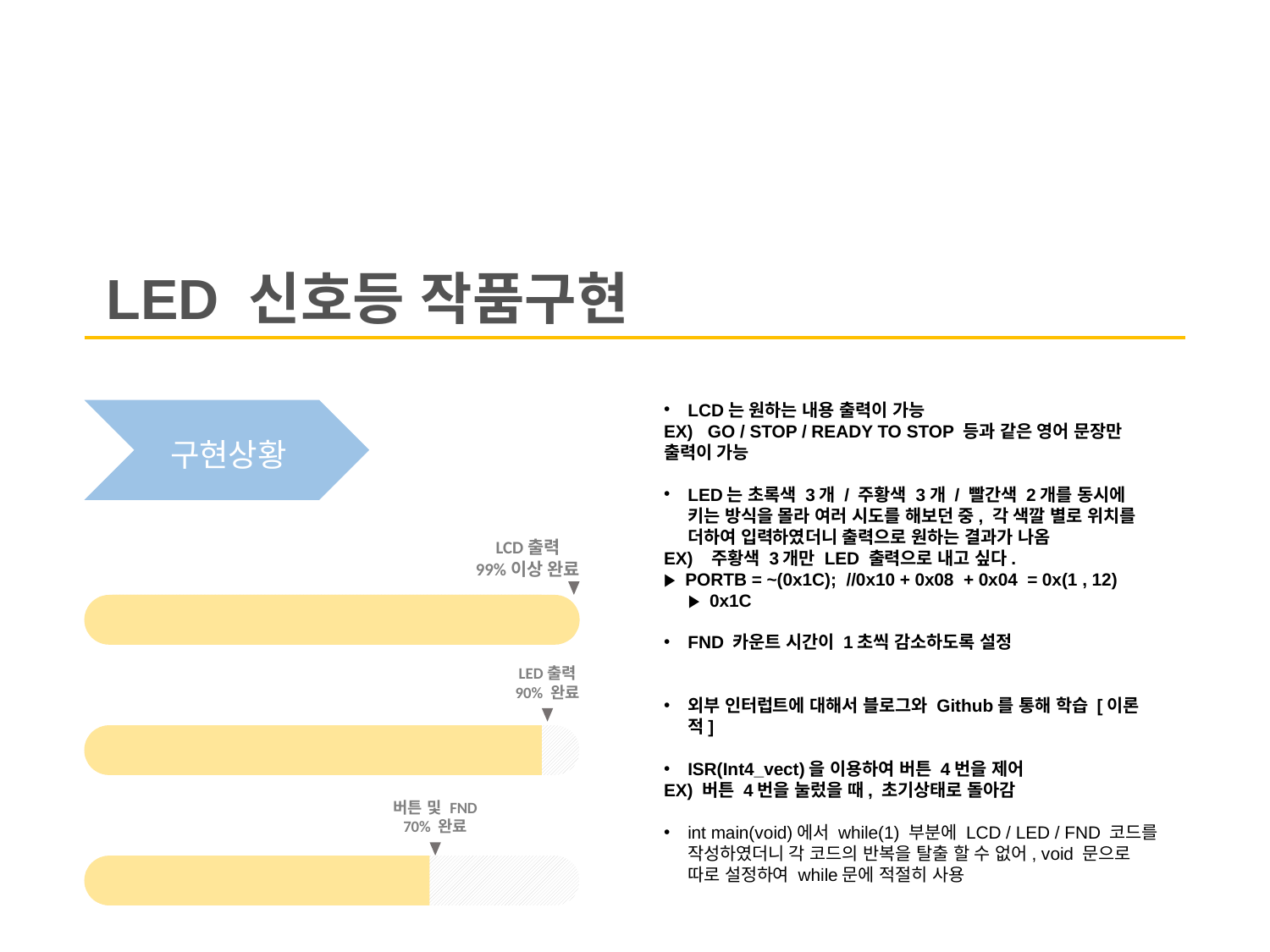

LED 신호등 작품구현
LCD는 원하는 내용 출력이 가능
EX)   GO / STOP / READY TO STOP 등과 같은 영어 문장만 출력이 가능

LED는 초록색 3개 / 주황색 3개 / 빨간색 2개를 동시에 키는 방식을 몰라 여러 시도를 해보던 중, 각 색깔 별로 위치를 더하여 입력하였더니 출력으로 원하는 결과가 나옴
EX)   주황색 3개만 LED 출력으로 내고 싶다.
▶  PORTB = ~(0x1C);  //0x10 + 0x08  + 0x04  = 0x(1 , 12)              ▶  0x1C

FND 카운트 시간이 1초씩 감소하도록 설정

외부 인터럽트에 대해서 블로그와 Github를 통해 학습 [이론적]

ISR(Int4_vect)을 이용하여 버튼 4번을 제어
EX) 버튼 4번을 눌렀을 때, 초기상태로 돌아감

int main(void)에서 while(1) 부분에 LCD / LED / FND 코드를 작성하였더니 각 코드의 반복을 탈출 할 수 없어, void 문으로 따로 설정하여 while문에 적절히 사용

구현상황
LCD출력
99%이상 완료

LED출력
90% 완료

버튼 및 FND
70% 완료